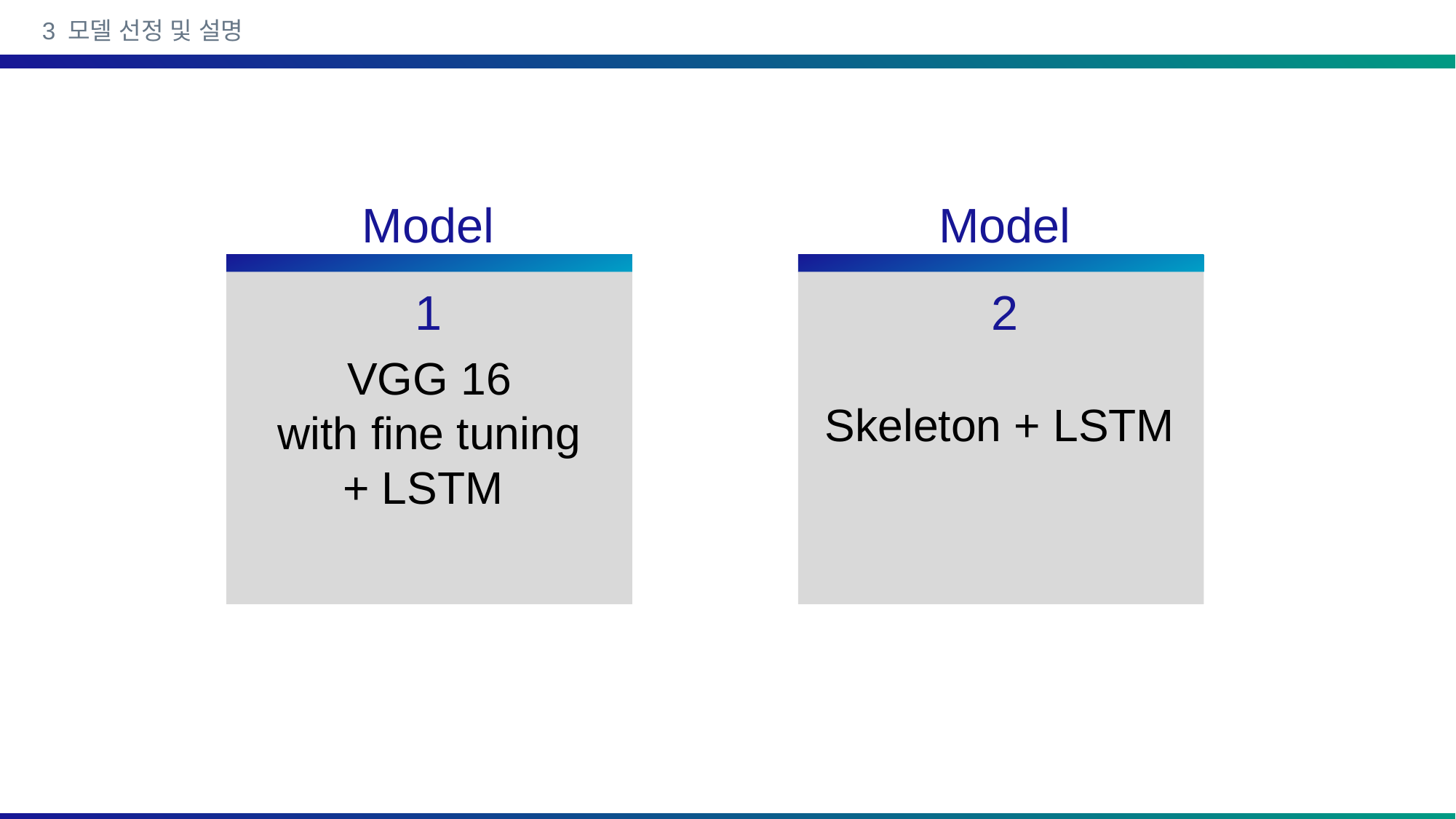

3 모델 선정 및 설명

Model 1
Model 2

VGG 16
with fine tuning
+ LSTM
Skeleton + LSTM